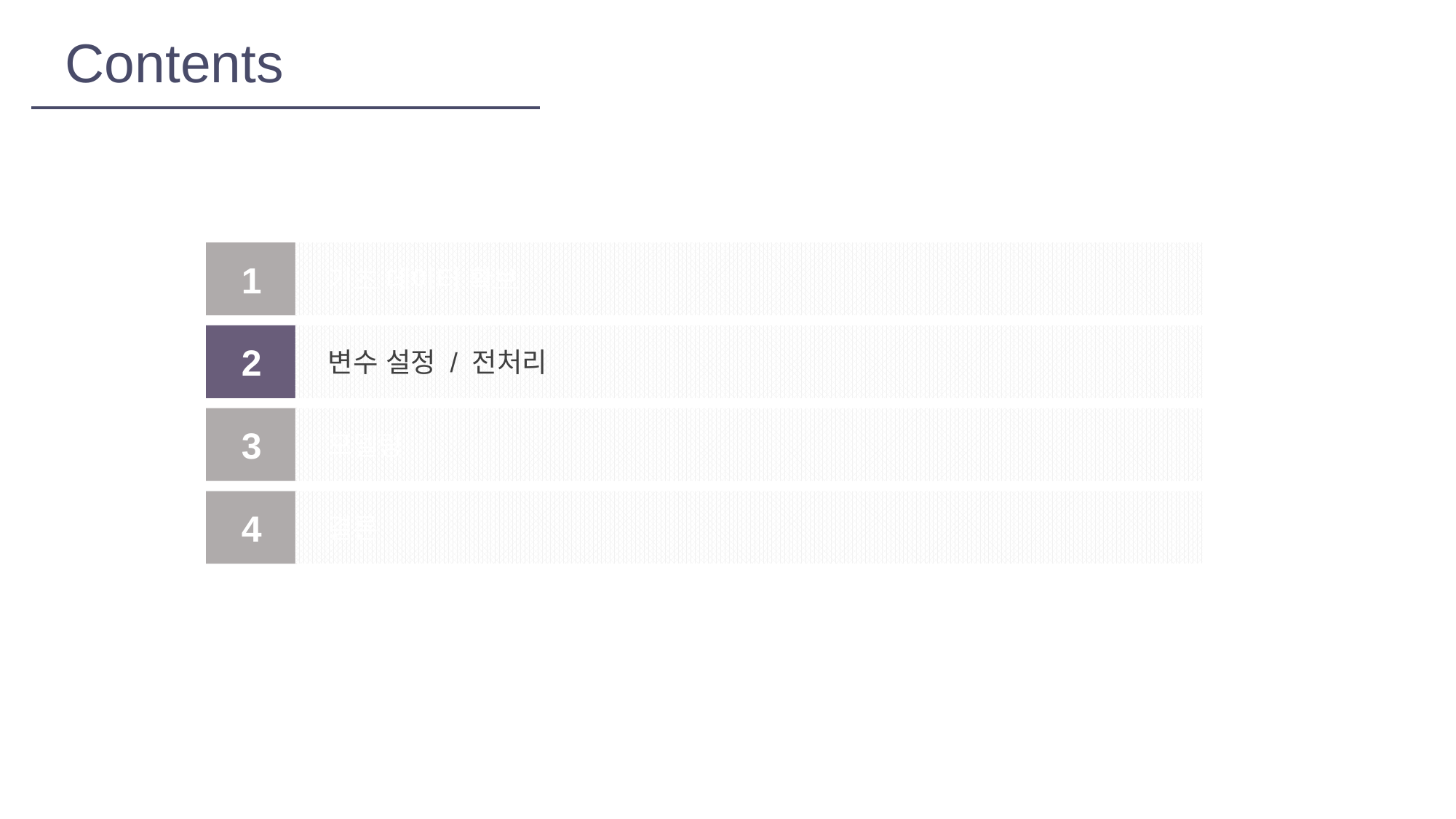

Contents
1
  기초 데이터 확보
2
  변수 설정 / 전처리
3
  모델링
4
  결론